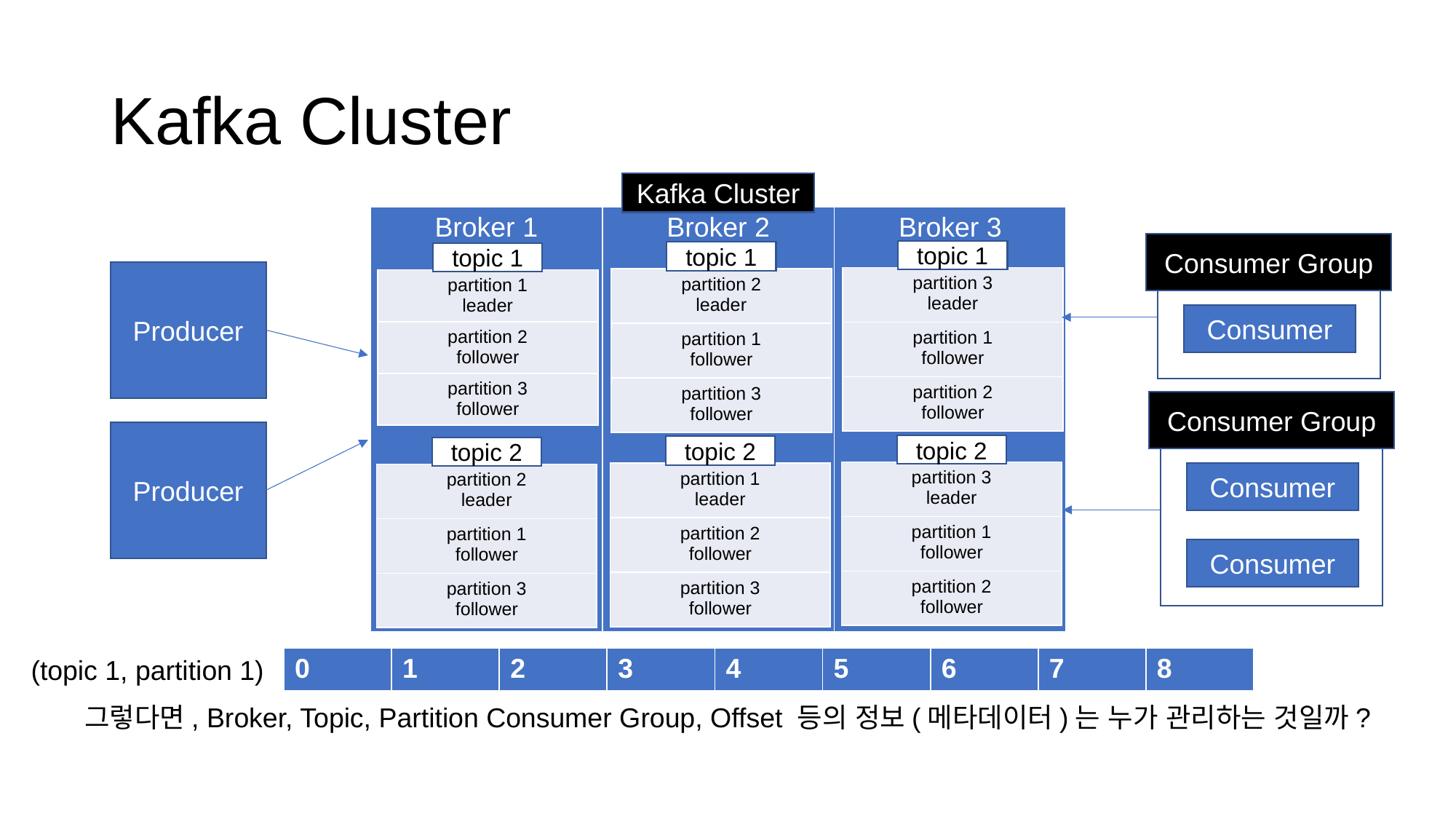

# Kafka Cluster
Kafka Cluster
| Broker 1 | Broker 2 | Broker 3 |
| --- | --- | --- |
Consumer Group
topic 1
topic 1
topic 1

Producer
| partition 3 leader |
| --- |
| partition 1 follower |
| partition 2 follower |
| partition 2 leader |
| --- |
| partition 1 follower |
| partition 3 follower |
| partition 1 leader |
| --- |
| partition 2 follower |
| partition 3 follower |
Consumer
Consumer Group

Producer
topic 2
topic 2
topic 2
| partition 3 leader |
| --- |
| partition 1 follower |
| partition 2 follower |
| partition 1 leader |
| --- |
| partition 2 follower |
| partition 3 follower |
Consumer
| partition 2 leader |
| --- |
| partition 1 follower |
| partition 3 follower |
Consumer
(topic 1, partition 1)
| 0 | 1 | 2 | 3 | 4 | 5 | 6 | 7 | 8 |
| --- | --- | --- | --- | --- | --- | --- | --- | --- |
그렇다면, Broker, Topic, Partition Consumer Group, Offset 등의 정보(메타데이터)는 누가 관리하는 것일까?